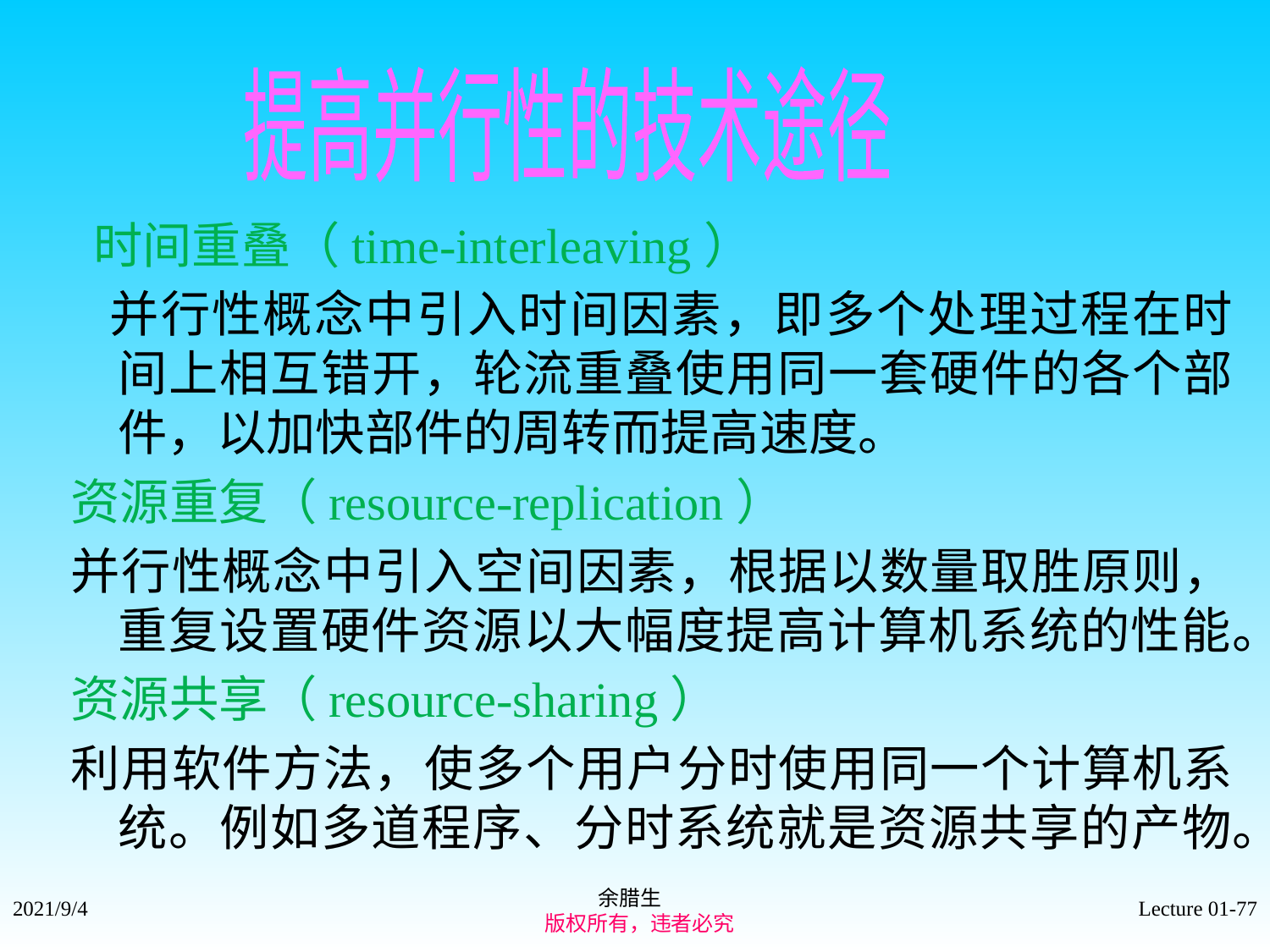

提高并行性的技术途径
 时间重叠（time-interleaving）
  并行性概念中引入时间因素，即多个处理过程在时间上相互错开，轮流重叠使用同一套硬件的各个部件，以加快部件的周转而提高速度。
资源重复（resource-replication）
并行性概念中引入空间因素，根据以数量取胜原则，重复设置硬件资源以大幅度提高计算机系统的性能。
资源共享（resource-sharing）
利用软件方法，使多个用户分时使用同一个计算机系统。例如多道程序、分时系统就是资源共享的产物。

余腊生
 版权所有，违者必究
2021/9/4
Lecture 01-77